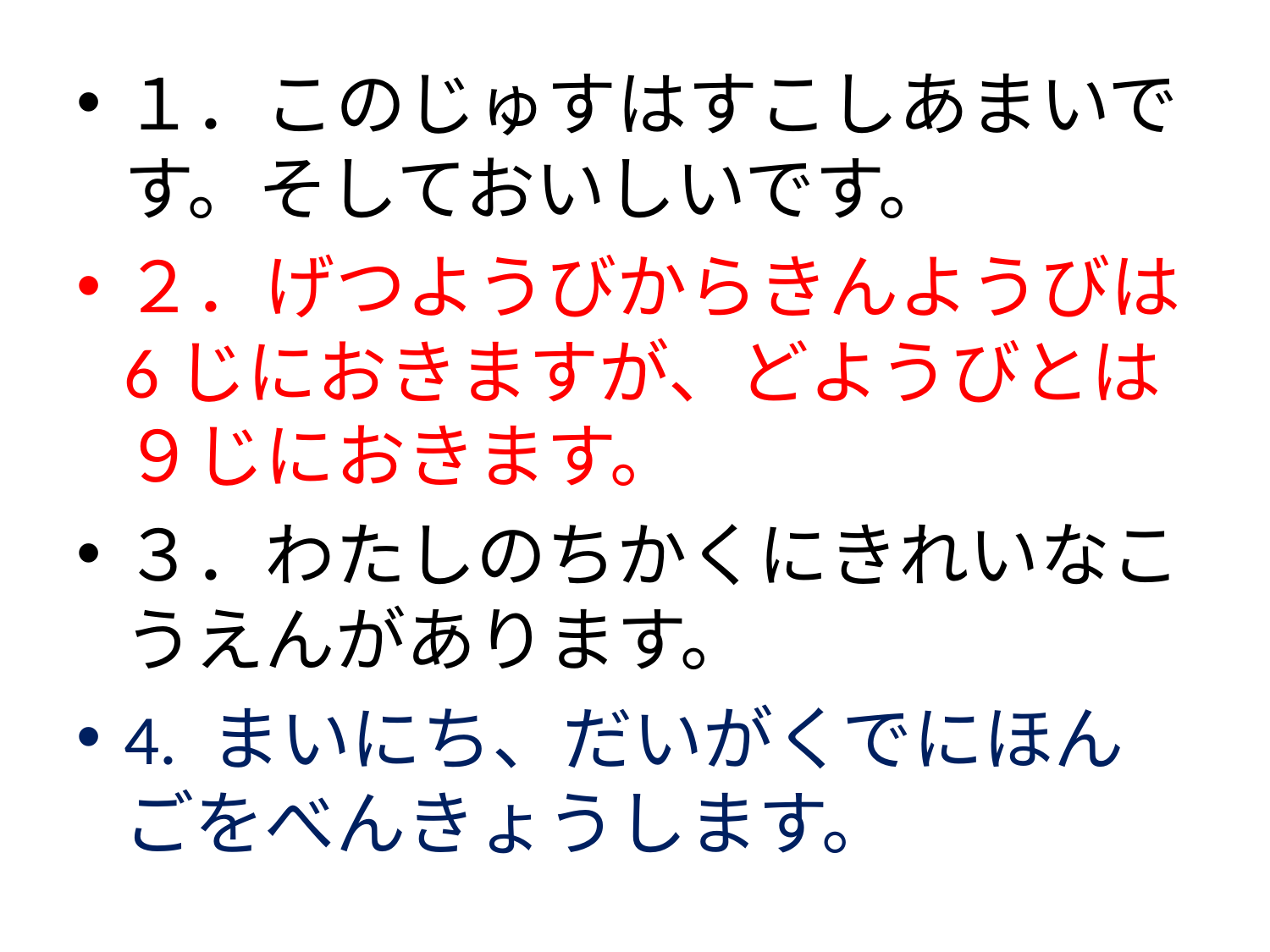

１．このじゅすはすこしあまいです。そしておいしいです。
２．げつようびからきんようびは6じにおきますが、どようびとは９じにおきます。
３．わたしのちかくにきれいなこうえんがあります。
4. まいにち、だいがくでにほんごをべんきょうします。